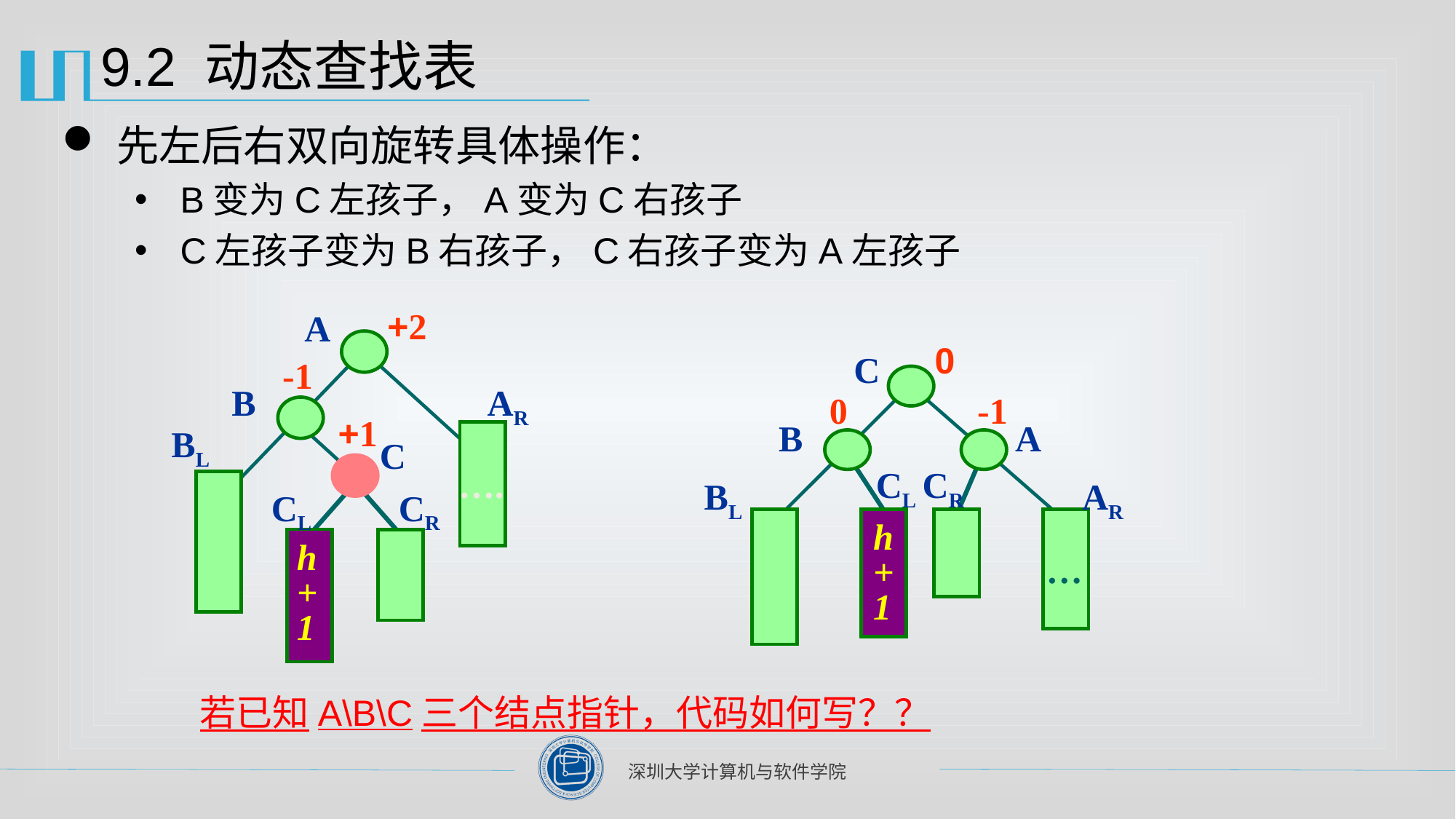

# 9.2 动态查找表
先左后右双向旋转具体操作：
B变为C左孩子，A变为C右孩子
C左孩子变为B右孩子，C右孩子变为A左孩子

+2
A

-1

B
AR

+1
BL
….
C

CL
CR

h
+
1

0
C

0
-1

B
A

CL
CR

BL
AR

…
h
+
1

若已知A\B\C三个结点指针，代码如何写？？
74